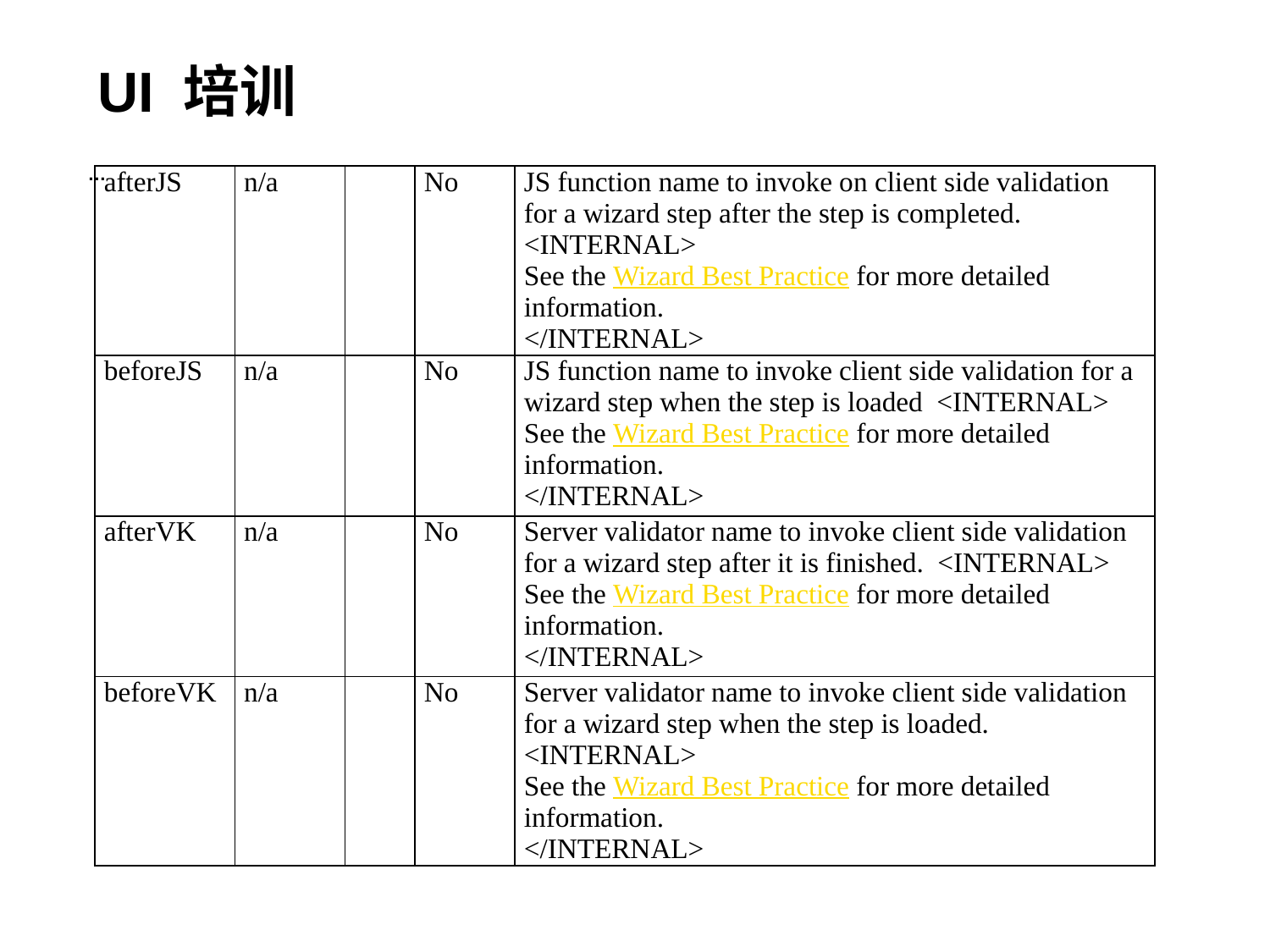

# UI 培训
…

| afterJS | n/a |  | No | JS function name to invoke on client side validation for a wizard step after the step is completed. <INTERNAL> See the Wizard Best Practice for more detailed information. </INTERNAL> |
| --- | --- | --- | --- | --- |
| beforeJS | n/a |  | No | JS function name to invoke client side validation for a wizard step when the step is loaded <INTERNAL> See the Wizard Best Practice for more detailed information. </INTERNAL> |
| afterVK | n/a |  | No | Server validator name to invoke client side validation for a wizard step after it is finished. <INTERNAL> See the Wizard Best Practice for more detailed information. </INTERNAL> |
| beforeVK | n/a |  | No | Server validator name to invoke client side validation for a wizard step when the step is loaded. <INTERNAL> See the Wizard Best Practice for more detailed information. </INTERNAL> |